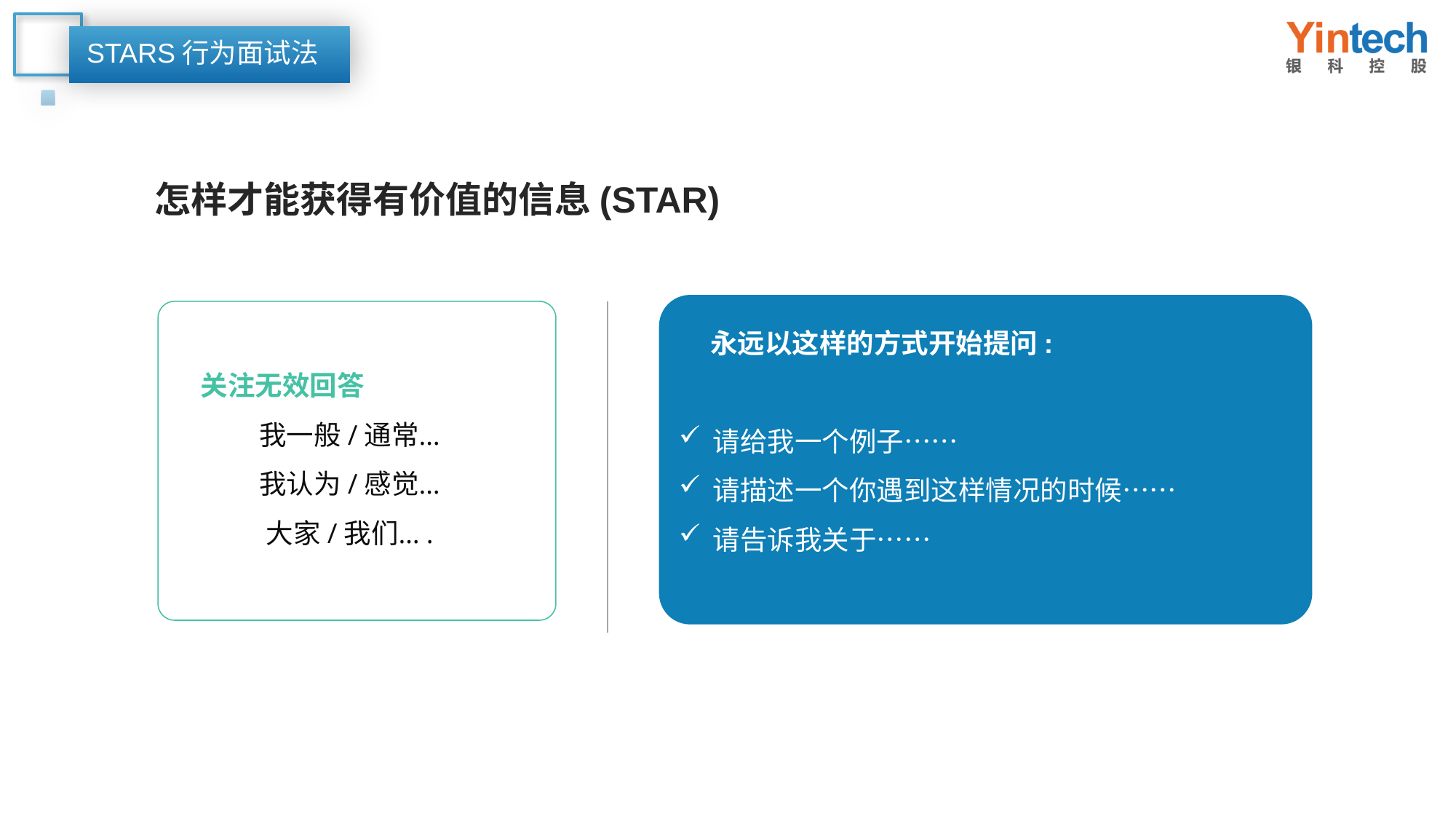

STARS行为面试法
怎样才能获得有价值的信息(STAR)

    永远以这样的方式开始提问:

请给我一个例子……
请描述一个你遇到这样情况的时候……
请告诉我关于……

关注无效回答
我一般/通常…
我认为/感觉…
大家/我们….